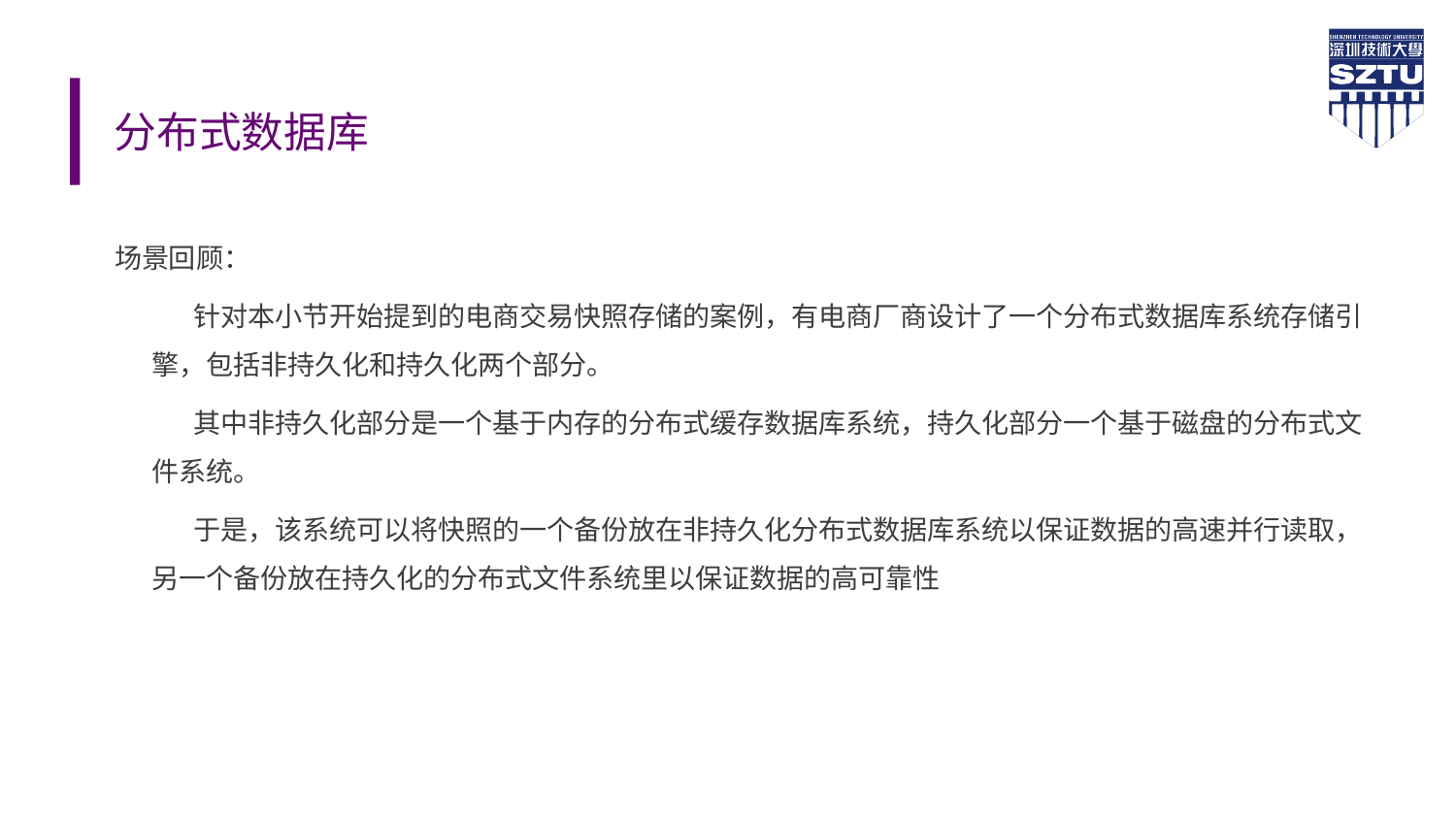

# 分布式数据库
场景回顾：
            针对本小节开始提到的电商交易快照存储的案例，有电商厂商设计了一个分布式数据库系统存储引擎，包括非持久化和持久化两个部分。
            其中非持久化部分是一个基于内存的分布式缓存数据库系统，持久化部分一个基于磁盘的分布式文件系统。
            于是，该系统可以将快照的一个备份放在非持久化分布式数据库系统以保证数据的高速并行读取，另一个备份放在持久化的分布式文件系统里以保证数据的高可靠性